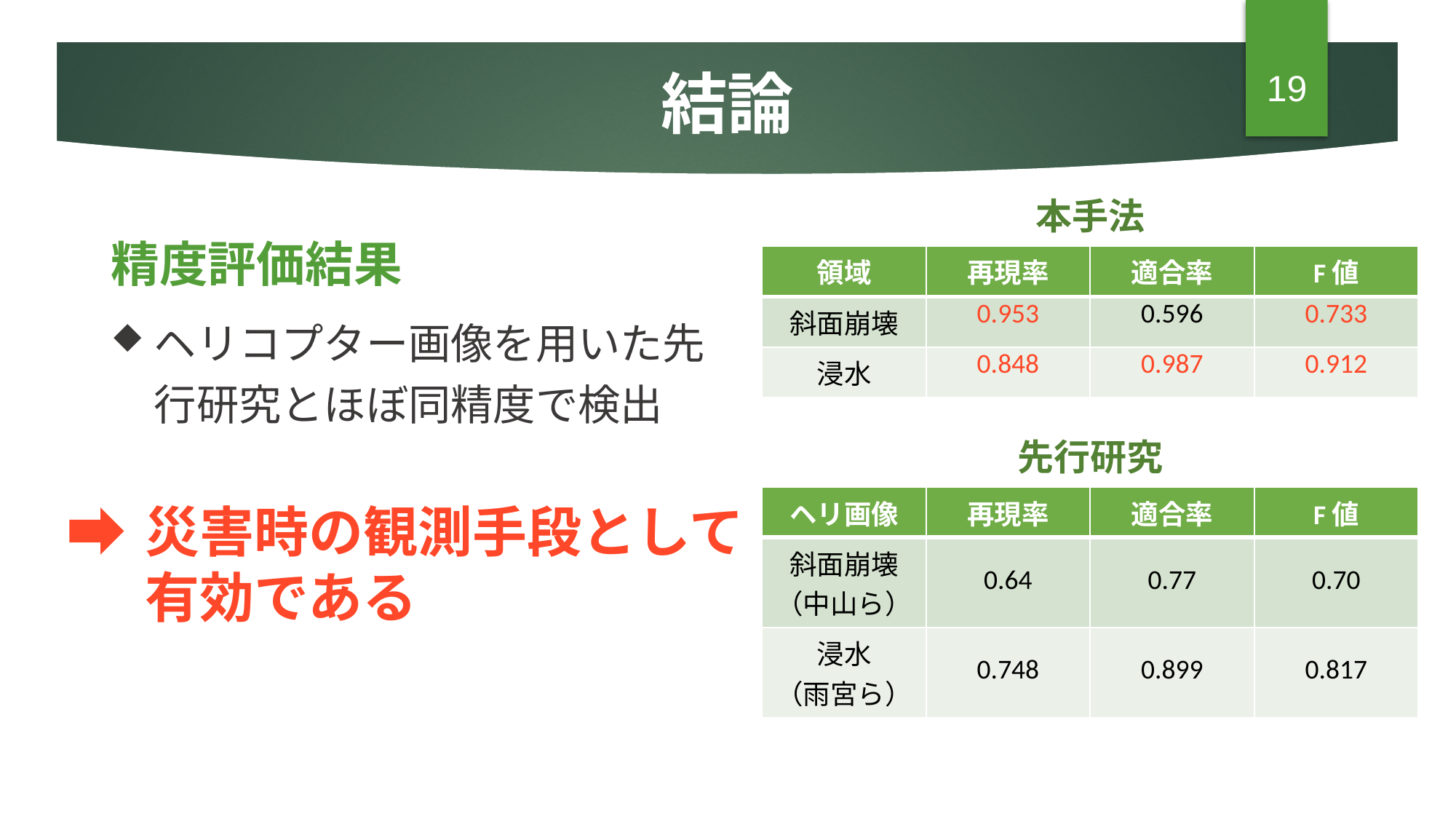

# 結論
19
本手法
精度評価結果
ヘリコプター画像を用いた先行研究とほぼ同精度で検出

| 領域 | 再現率 | 適合率 | F値 |
| --- | --- | --- | --- |
| 斜面崩壊 | 0.953 | 0.596 | 0.733 |
| 浸水 | 0.848 | 0.987 | 0.912 |
先行研究
| ヘリ画像 | 再現率 | 適合率 | F値 |
| --- | --- | --- | --- |
| 斜面崩壊 （中山ら） | 0.64 | 0.77 | 0.70 |
| 浸水 （雨宮ら） | 0.748 | 0.899 | 0.817 |
災害時の観測手段として有効である